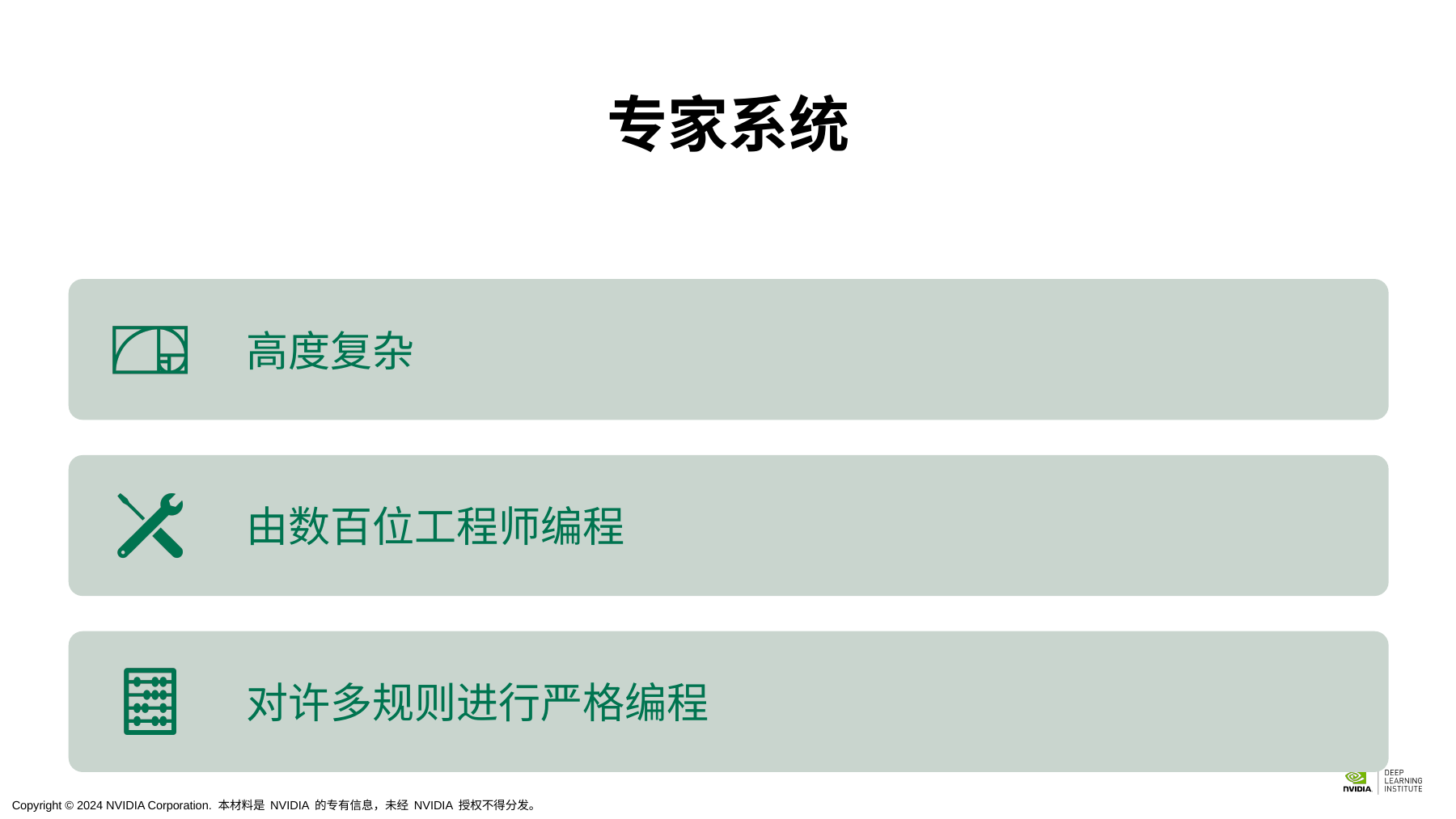

# 专家系统

高度复杂

由数百位工程师编程

对许多规则进行严格编程

Copyright © 2024 NVIDIA Corporation. 本材料是 NVIDIA 的专有信息，未经 NVIDIA 授权不得分发。